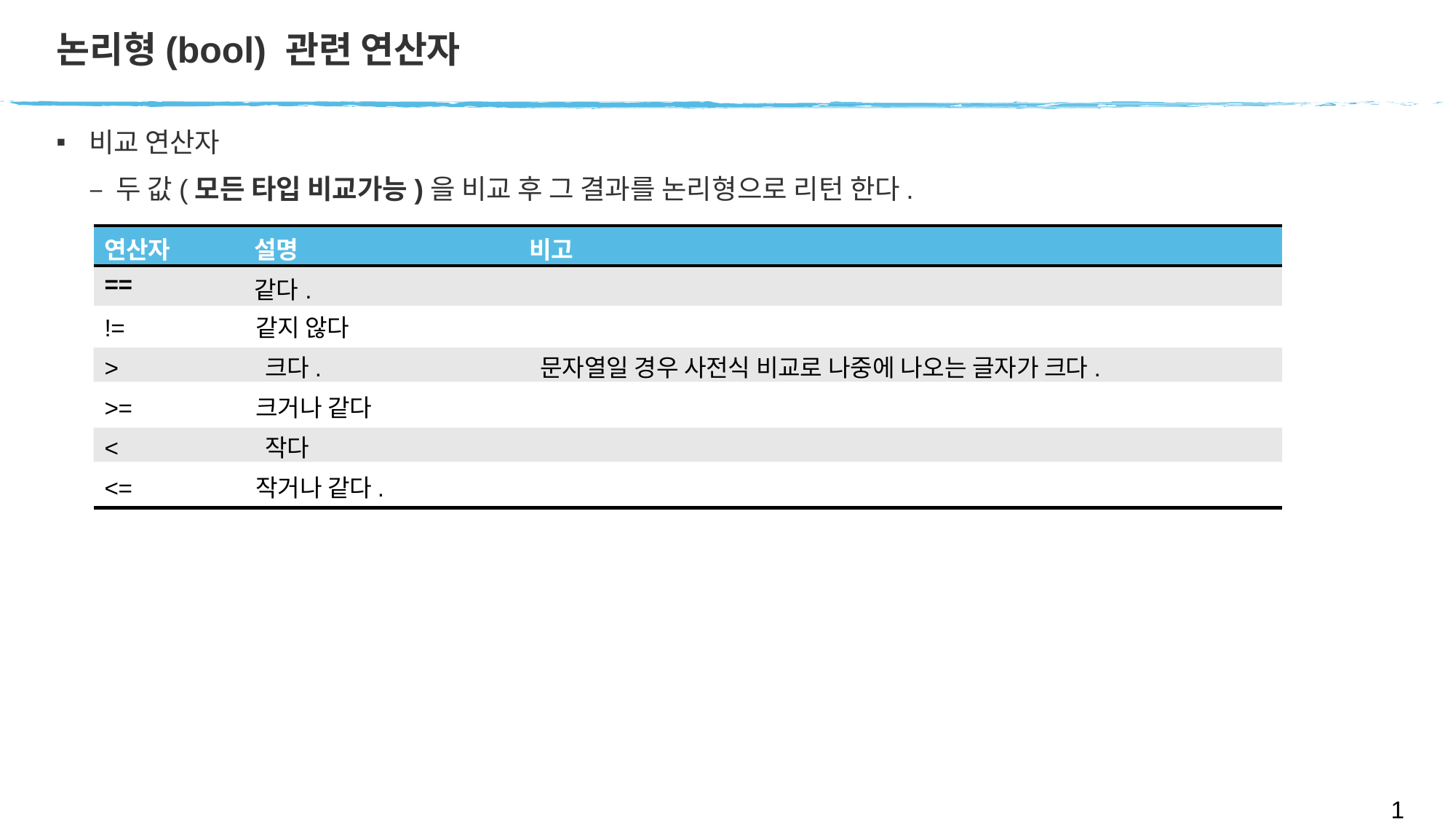

# 논리형(bool) 관련 연산자
비교 연산자
– 두 값(모든 타입 비교가능)을 비교 후 그 결과를 논리형으로 리턴 한다.
| 연산자 | 설명 | 비고 |
| --- | --- | --- |
| == | 같다. |  |
!=	같지 않다
>	크다.	문자열일 경우 사전식 비교로 나중에 나오는 글자가 크다.
>=	크거나 같다
<	작다
<=	작거나 같다.

14